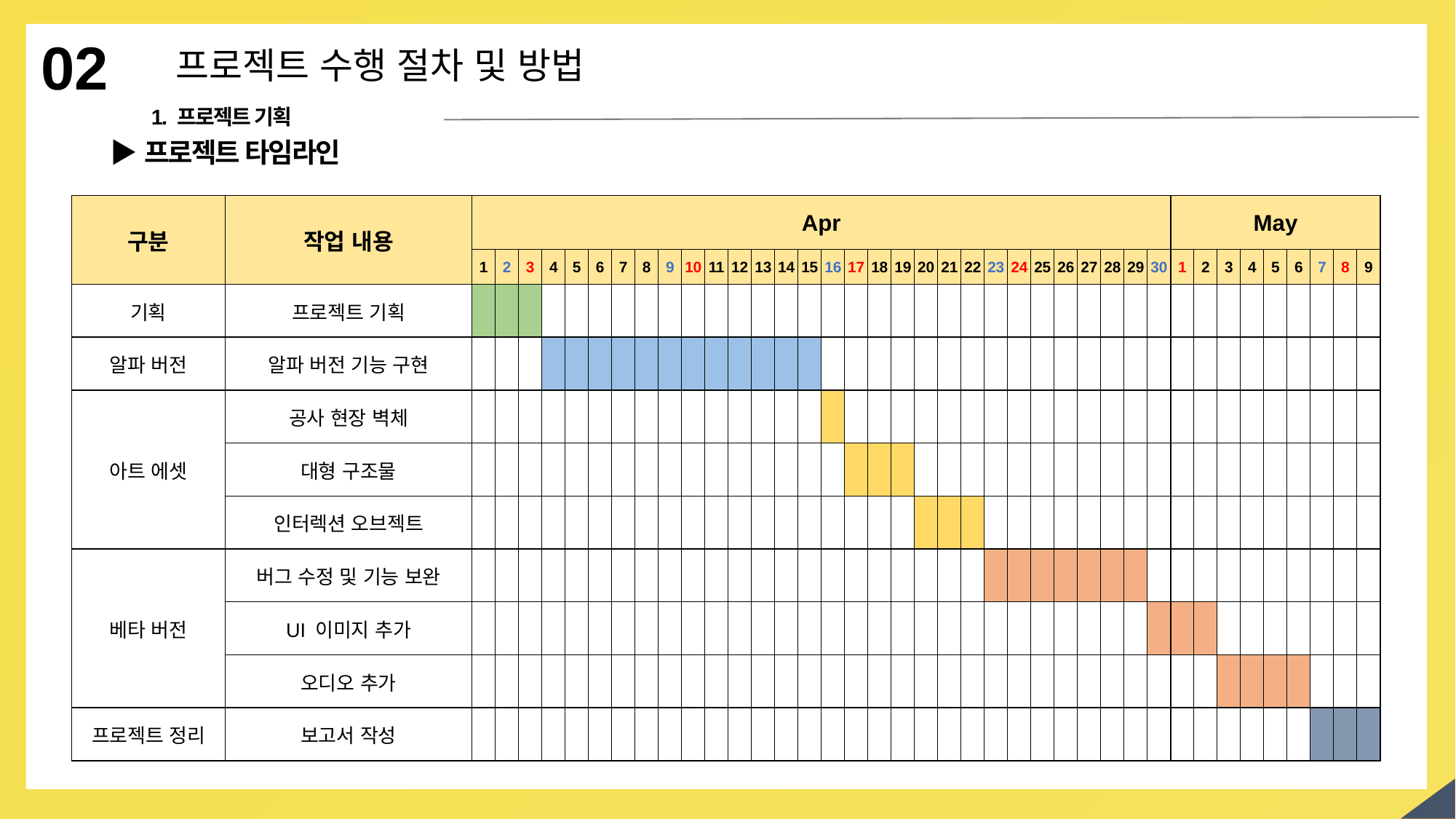

02

프로젝트 수행 절차 및 방법
1. 프로젝트 기획

▶프로젝트 타임라인
| 구분 | 작업 내용 | Apr |  |  |  |  |  |  |  |  |  |  |  |  |  |  |  |  |  |  |  |  |  |  |  |  |  |  |  |  |  | May |  |  |  |  |  |  |  |  |
| --- | --- | --- | --- | --- | --- | --- | --- | --- | --- | --- | --- | --- | --- | --- | --- | --- | --- | --- | --- | --- | --- | --- | --- | --- | --- | --- | --- | --- | --- | --- | --- | --- | --- | --- | --- | --- | --- | --- | --- | --- |
|  |  | 1 | 2 | 3 | 4 | 5 | 6 | 7 | 8 | 9 | 10 | 11 | 12 | 13 | 14 | 15 | 16 | 17 | 18 | 19 | 20 | 21 | 22 | 23 | 24 | 25 | 26 | 27 | 28 | 29 | 30 | 1 | 2 | 3 | 4 | 5 | 6 | 7 | 8 | 9 |
| 기획 | 프로젝트 기획 |  |  |  |  |  |  |  |  |  |  |  |  |  |  |  |  |  |  |  |  |  |  |  |  |  |  |  |  |  |  |  |  |  |  |  |  |  |  |  |
| 알파 버전 | 알파 버전 기능 구현 |  |  |  |  |  |  |  |  |  |  |  |  |  |  |  |  |  |  |  |  |  |  |  |  |  |  |  |  |  |  |  |  |  |  |  |  |  |  |  |
| 아트 에셋 | 공사 현장 벽체 |  |  |  |  |  |  |  |  |  |  |  |  |  |  |  |  |  |  |  |  |  |  |  |  |  |  |  |  |  |  |  |  |  |  |  |  |  |  |  |
|  | 대형 구조물 |  |  |  |  |  |  |  |  |  |  |  |  |  |  |  |  |  |  |  |  |  |  |  |  |  |  |  |  |  |  |  |  |  |  |  |  |  |  |  |
|  | 인터렉션 오브젝트 |  |  |  |  |  |  |  |  |  |  |  |  |  |  |  |  |  |  |  |  |  |  |  |  |  |  |  |  |  |  |  |  |  |  |  |  |  |  |  |
| 베타 버전 | 버그 수정 및 기능 보완 |  |  |  |  |  |  |  |  |  |  |  |  |  |  |  |  |  |  |  |  |  |  |  |  |  |  |  |  |  |  |  |  |  |  |  |  |  |  |  |
|  | UI 이미지 추가 |  |  |  |  |  |  |  |  |  |  |  |  |  |  |  |  |  |  |  |  |  |  |  |  |  |  |  |  |  |  |  |  |  |  |  |  |  |  |  |
|  | 오디오 추가 |  |  |  |  |  |  |  |  |  |  |  |  |  |  |  |  |  |  |  |  |  |  |  |  |  |  |  |  |  |  |  |  |  |  |  |  |  |  |  |
| 프로젝트 정리 | 보고서 작성 |  |  |  |  |  |  |  |  |  |  |  |  |  |  |  |  |  |  |  |  |  |  |  |  |  |  |  |  |  |  |  |  |  |  |  |  |  |  |  |